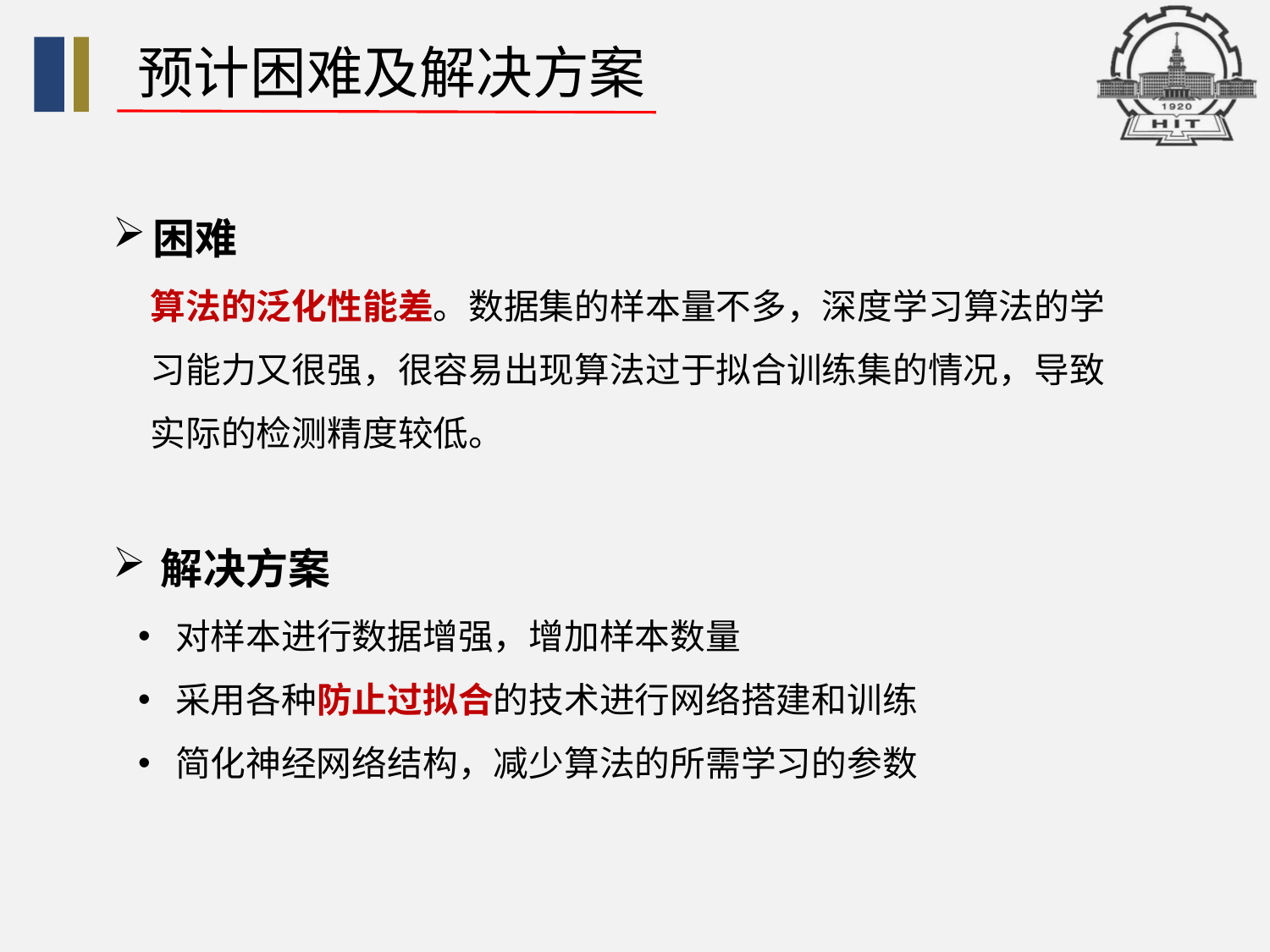

预计困难及解决方案
困难
算法的泛化性能差。数据集的样本量不多，深度学习算法的学习能力又很强，很容易出现算法过于拟合训练集的情况，导致实际的检测精度较低。

解决方案
对样本进行数据增强，增加样本数量
采用各种防止过拟合的技术进行网络搭建和训练
简化神经网络结构，减少算法的所需学习的参数